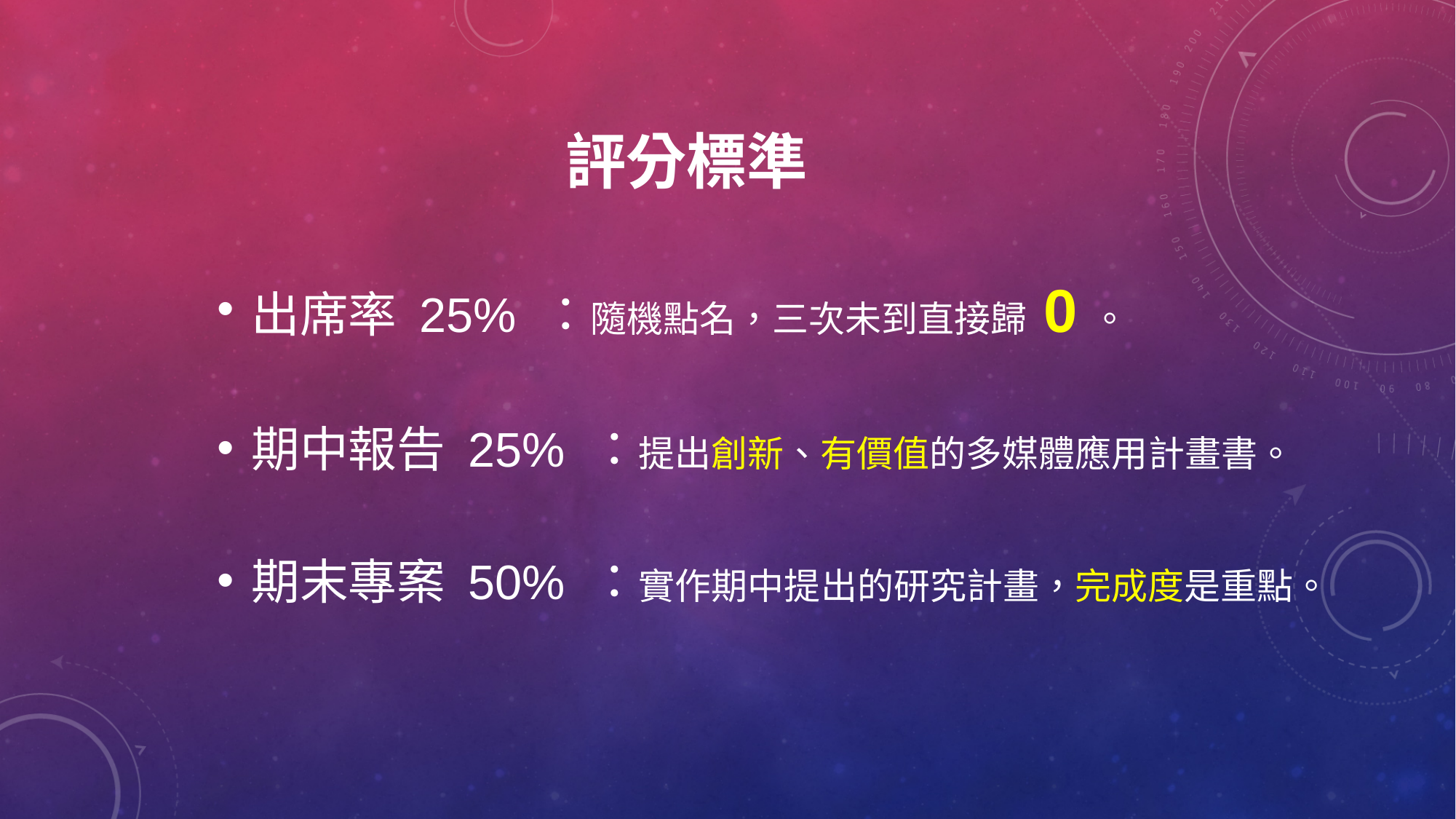

# 評分標準
出席率 25% ：隨機點名，三次未到直接歸 0。

期中報告 25% ：提出創新、有價值的多媒體應用計畫書。

期末專案 50% ：實作期中提出的研究計畫，完成度是重點。